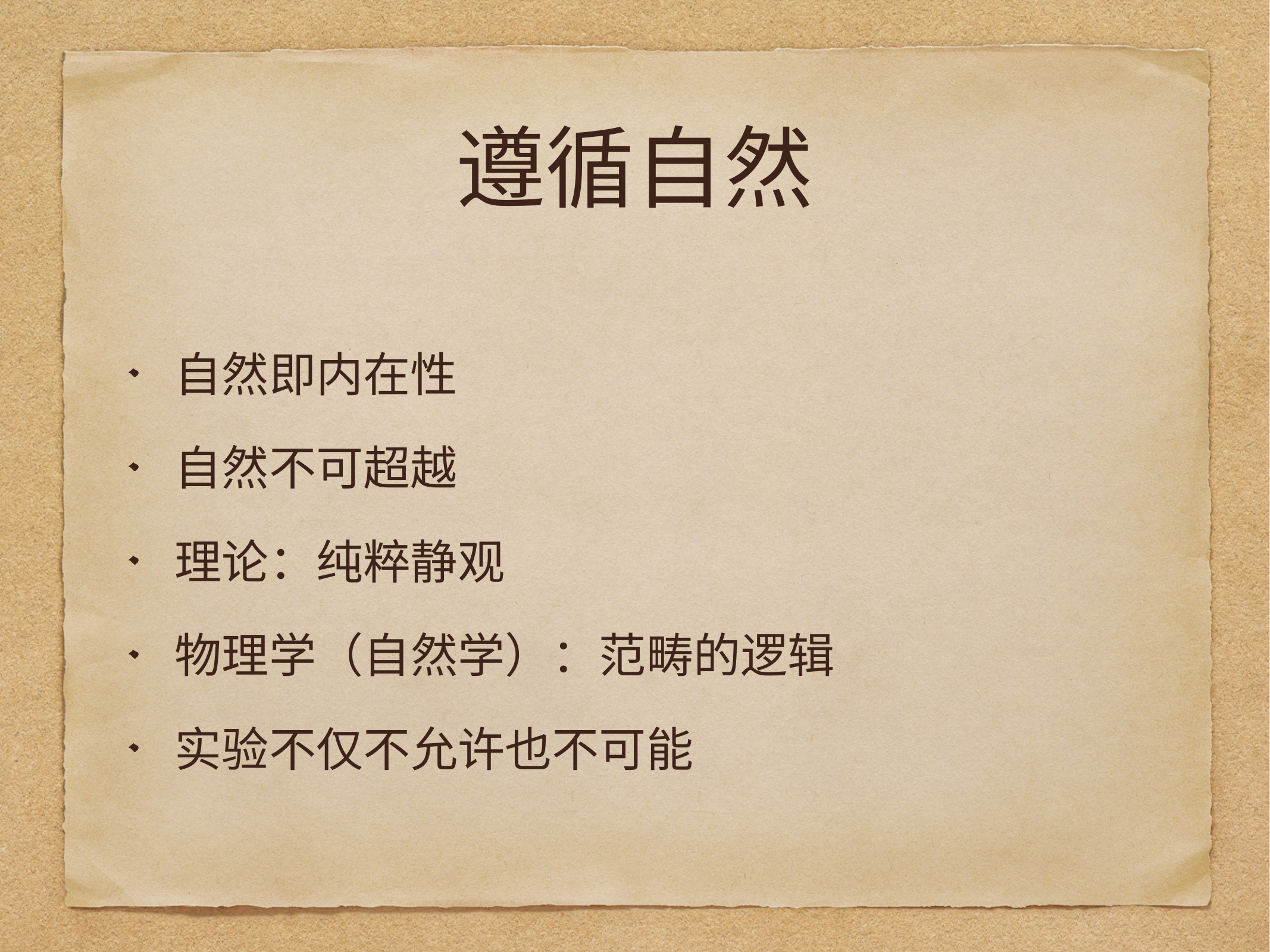

# 遵循自然
自然即内在性
自然不可超越
理论：纯粹静观
物理学（自然学）：范畴的逻辑
实验不仅不允许也不可能